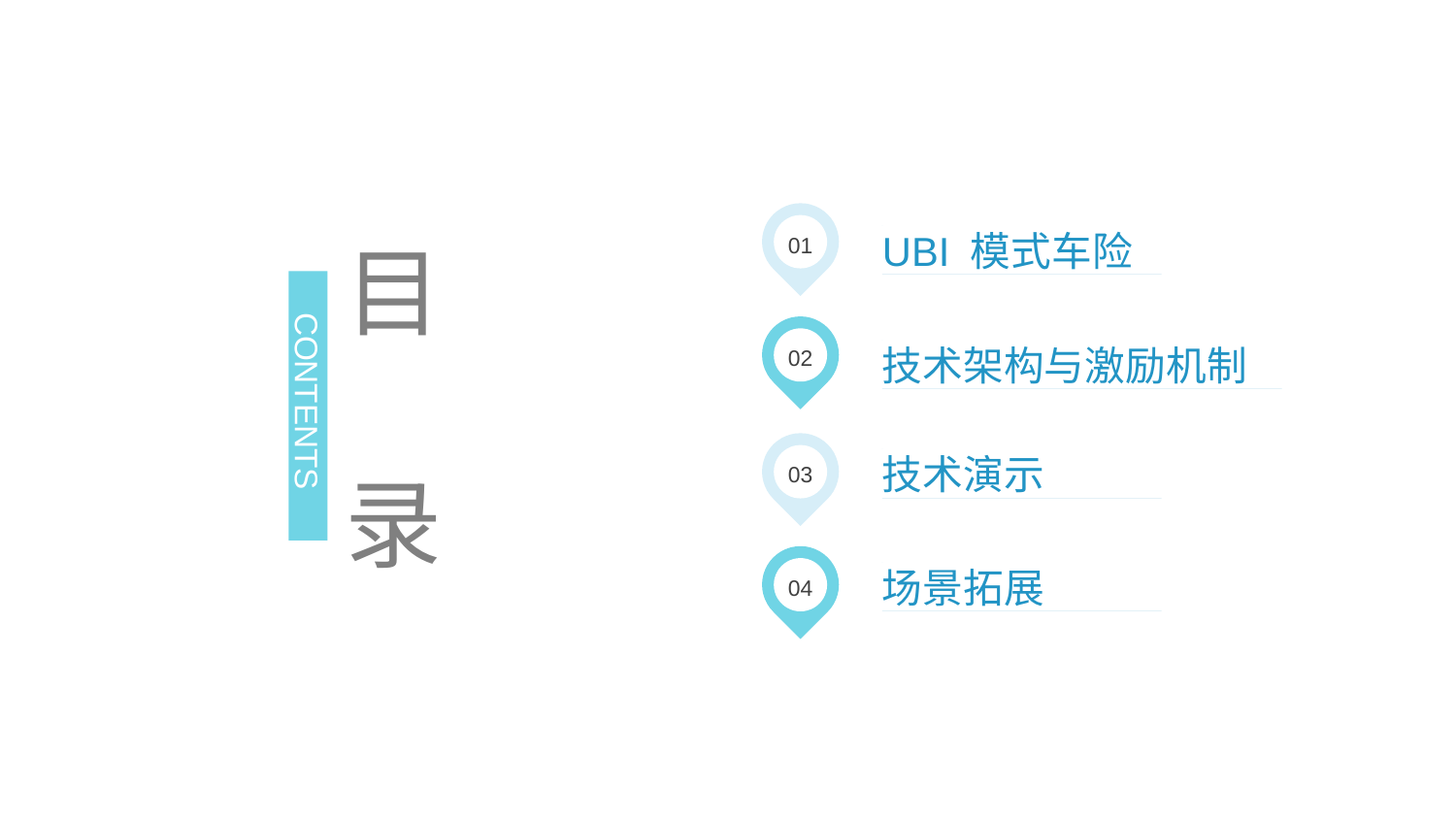

01
UBI 模式车险
目  录

02
技术架构与激励机制
CONTENTS

03
技术演示

04
场景拓展